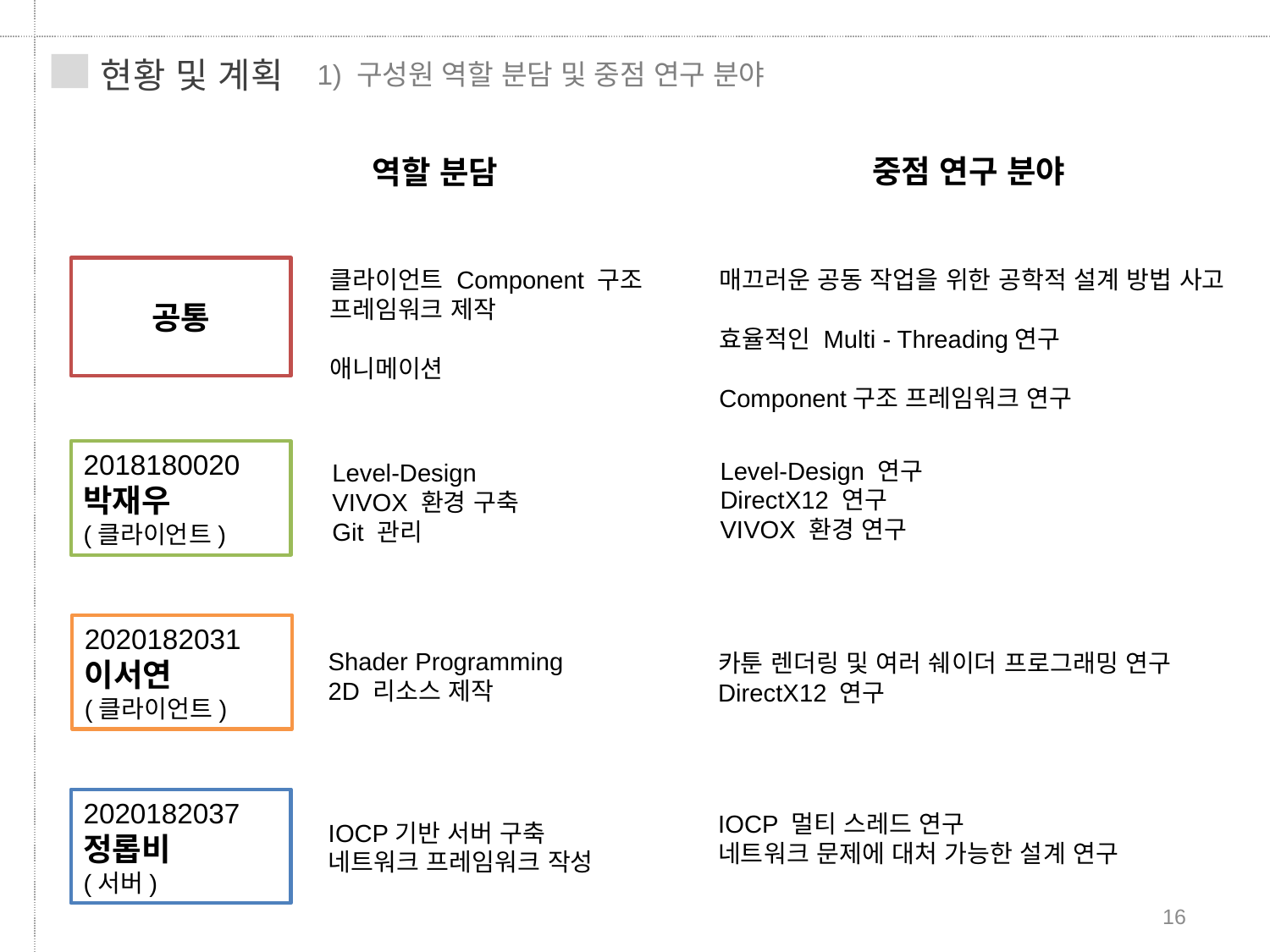

현황 및 계획
1) 구성원 역할 분담 및 중점 연구 분야

중점 연구 분야
역할 분담

공통

클라이언트 Component 구조
프레임워크 제작

애니메이션

매끄러운 공동 작업을 위한 공학적 설계 방법 사고

효율적인 Multi - Threading연구

Component구조 프레임워크 연구
2018180020
박재우
(클라이언트)
Level-Design 연구
DirectX12 연구
VIVOX 환경 연구

Level-Design
VIVOX 환경 구축
Git 관리
2020182031
이서연
(클라이언트)
Shader Programming
2D 리소스 제작
카툰 렌더링 및 여러 쉐이더 프로그래밍 연구
DirectX12 연구

2020182037
정롭비
(서버)
IOCP 멀티 스레드 연구
네트워크 문제에 대처 가능한 설계 연구
IOCP기반 서버 구축
네트워크 프레임워크 작성
16